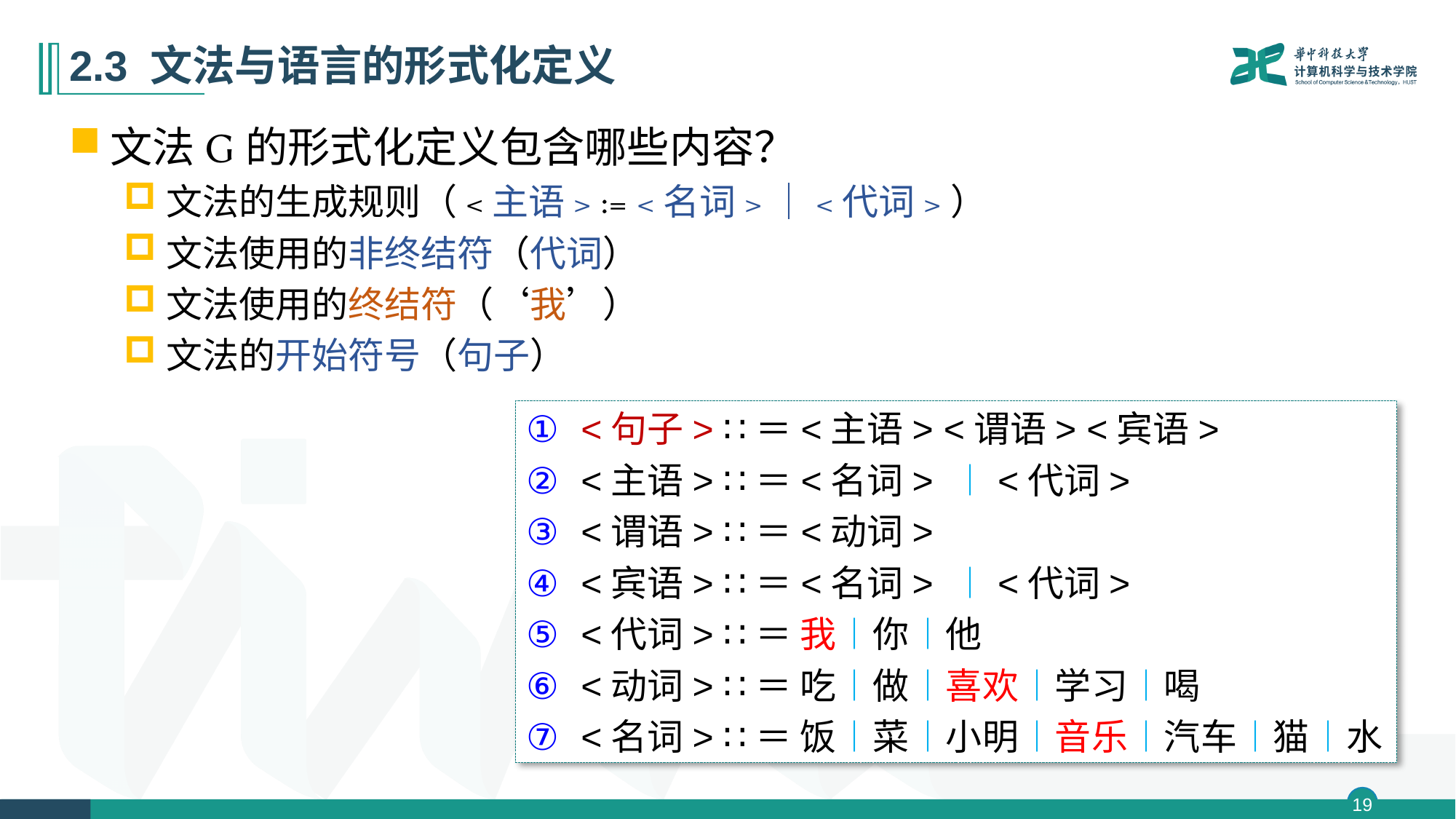

# 2.3 文法与语言的形式化定义
文法G的形式化定义包含哪些内容？
文法的生成规则（<主语> := <名词>｜<代词>）
文法使用的非终结符（代词）
文法使用的终结符（‘我’）
文法的开始符号（句子）

<句子> ∷＝<主语> <谓语> <宾语>
<主语> ∷＝<名词> ︱<代词>
<谓语> ∷＝<动词>
<宾语> ∷＝<名词> ︱<代词>
<代词> ∷＝ 我︱你︱他
<动词> ∷＝ 吃︱做︱喜欢︱学习︱喝
<名词> ∷＝ 饭︱菜︱小明︱音乐︱汽车︱猫︱水